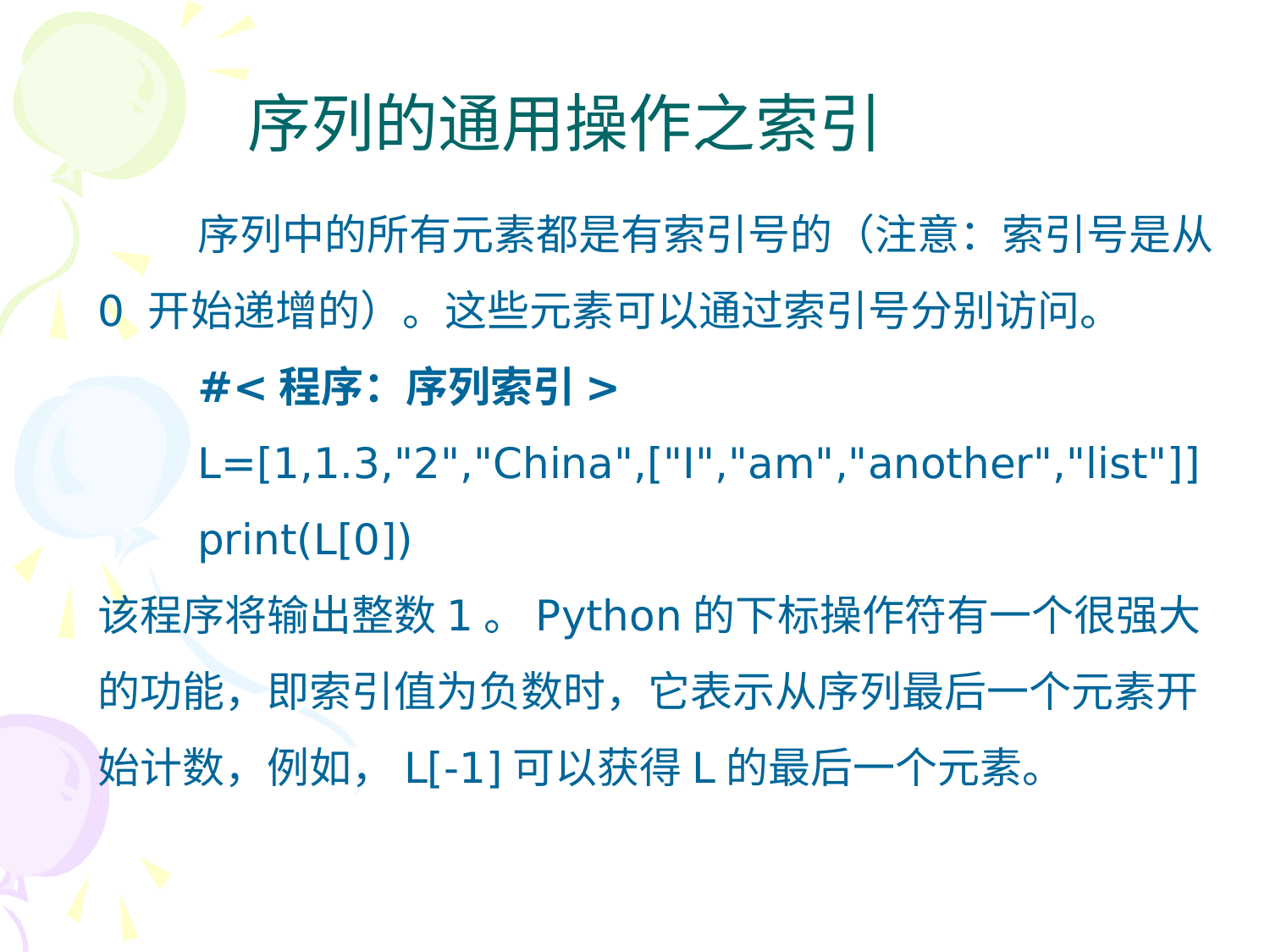

# 序列的通用操作之索引
序列中的所有元素都是有索引号的（注意：索引号是从 0 开始递增的）。这些元素可以通过索引号分别访问。
#<程序：序列索引>
L=[1,1.3,"2","China",["I","am","another","list"]]
print(L[0])
该程序将输出整数1。Python的下标操作符有一个很强大的功能，即索引值为负数时，它表示从序列最后一个元素开始计数，例如，L[-1]可以获得L的最后一个元素。